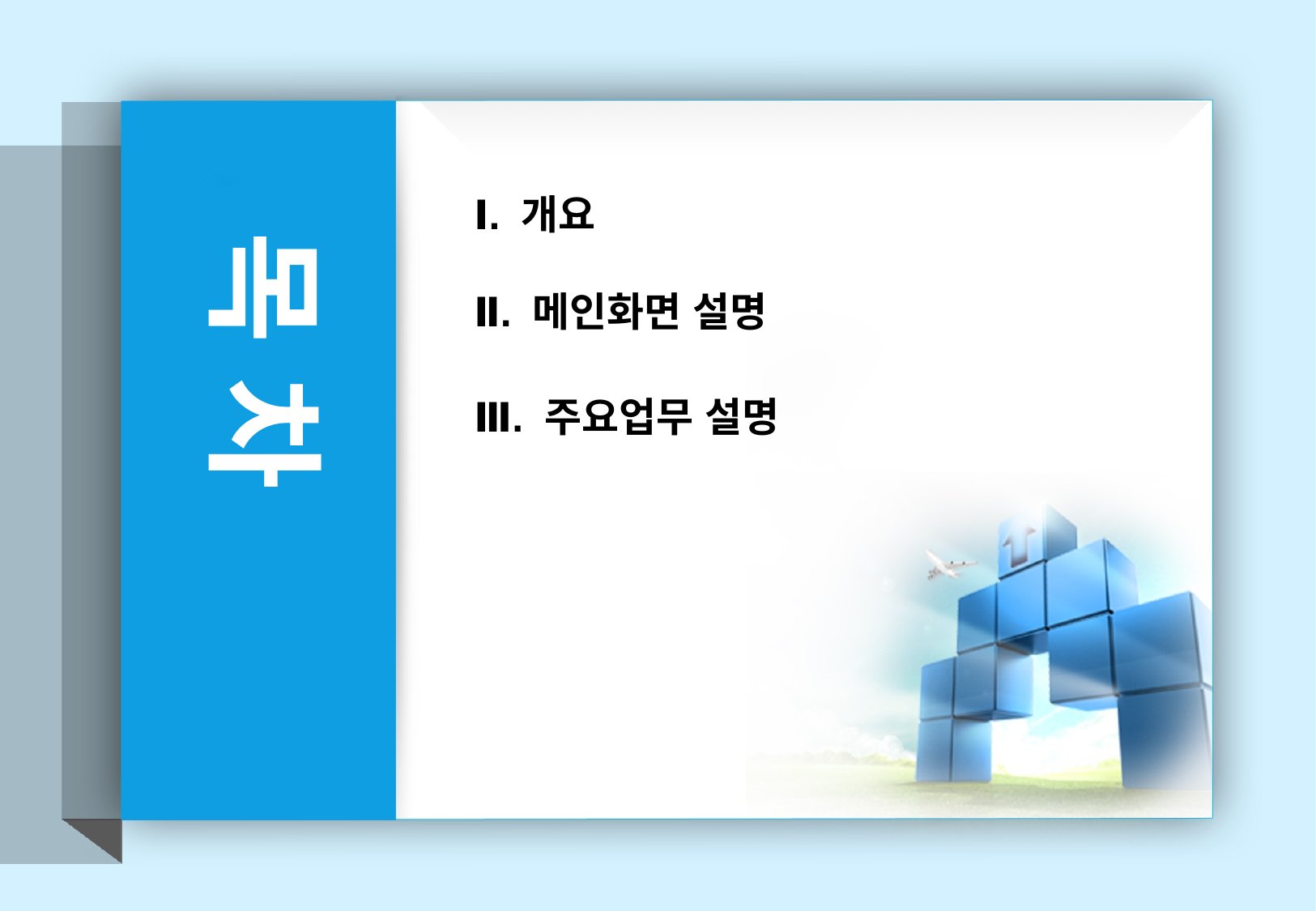

Ⅰ. 개요

Ⅱ. 메인화면 설명

Ⅲ. 주요업무 설명
목 차